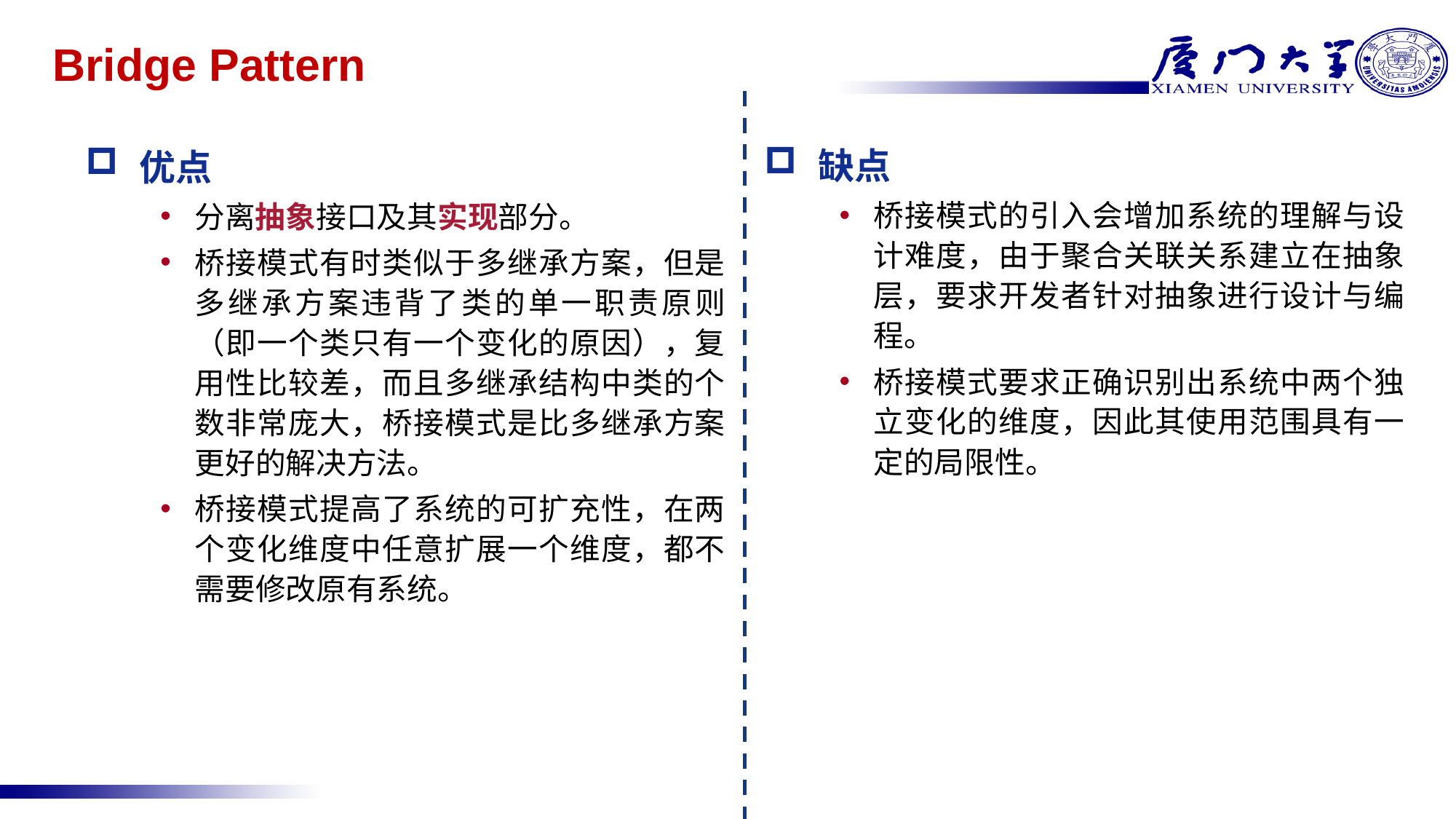

# Bridge Pattern
缺点
桥接模式的引入会增加系统的理解与设计难度，由于聚合关联关系建立在抽象层，要求开发者针对抽象进行设计与编程。
桥接模式要求正确识别出系统中两个独立变化的维度，因此其使用范围具有一定的局限性。

优点
分离抽象接口及其实现部分。
桥接模式有时类似于多继承方案，但是多继承方案违背了类的单一职责原则（即一个类只有一个变化的原因），复用性比较差，而且多继承结构中类的个数非常庞大，桥接模式是比多继承方案更好的解决方法。
桥接模式提高了系统的可扩充性，在两个变化维度中任意扩展一个维度，都不需要修改原有系统。